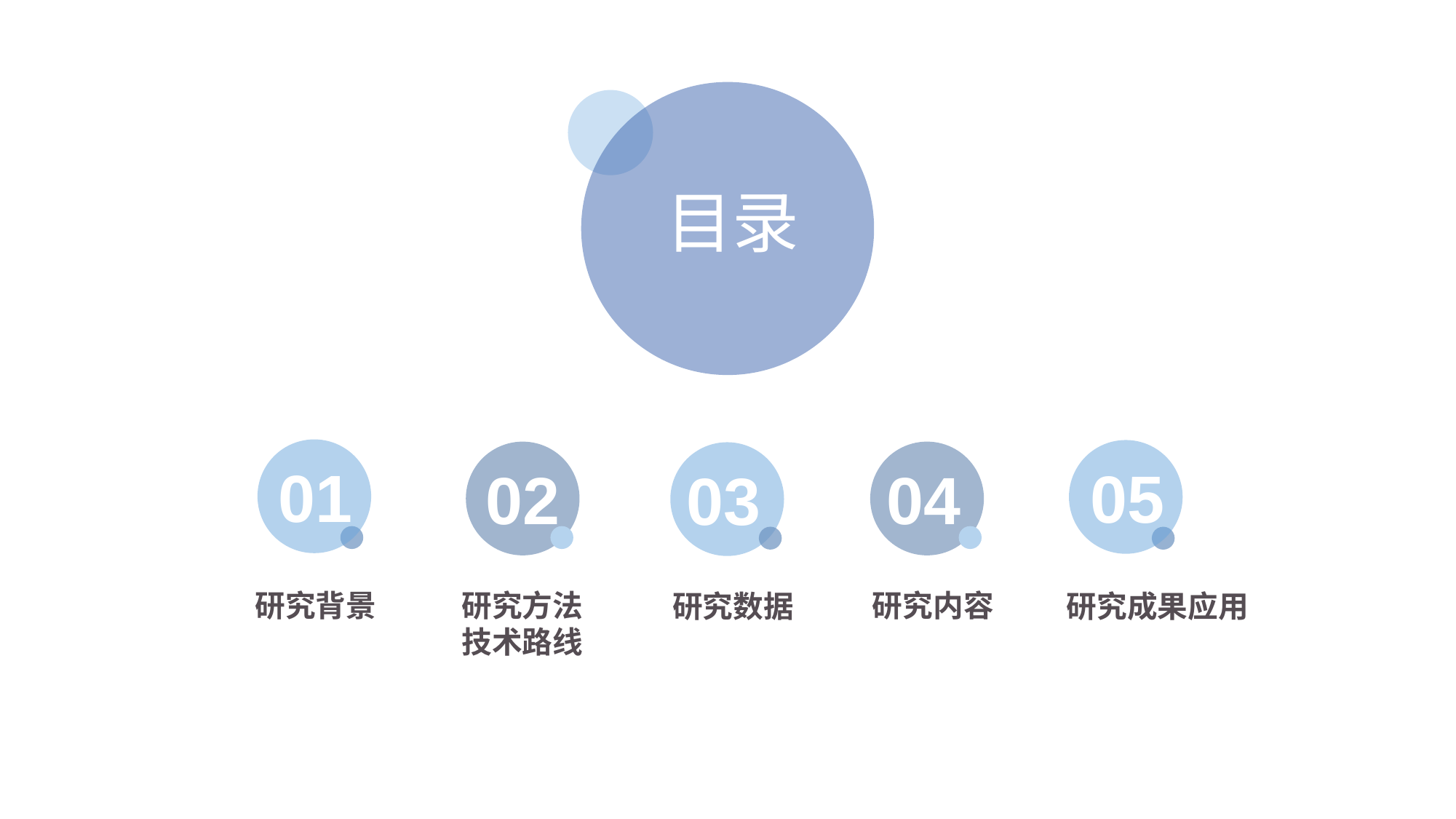

目录

01
05
02
04
03

研究背景
研究方法技术路线
研究内容
研究数据
研究成果应用